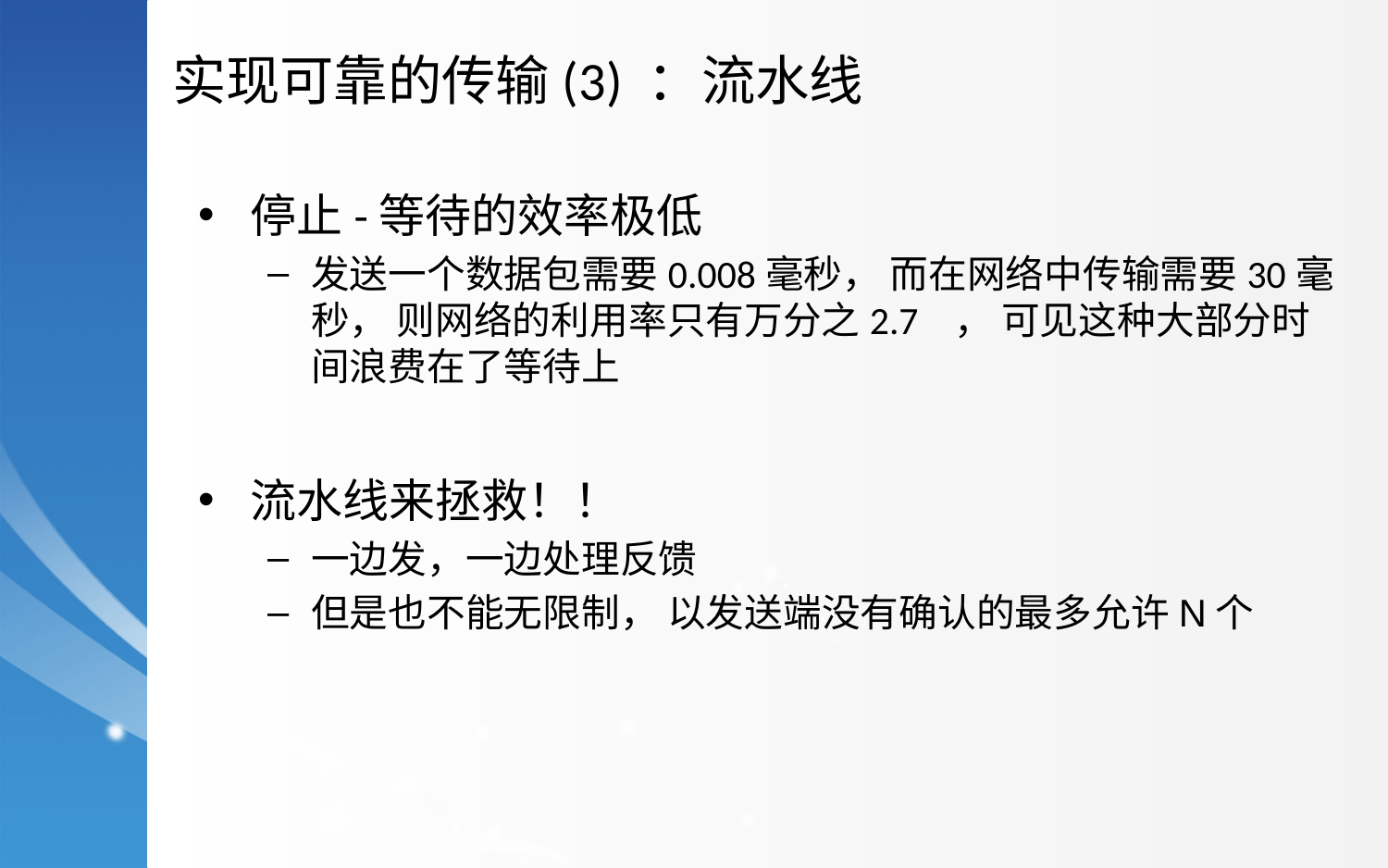

实现可靠的传输(3) ：流水线
停止-等待的效率极低
发送一个数据包需要0.008毫秒， 而在网络中传输需要30毫秒， 则网络的利用率只有万分之2.7   ， 可见这种大部分时间浪费在了等待上

流水线来拯救！！
一边发，一边处理反馈
但是也不能无限制， 以发送端没有确认的最多允许N个